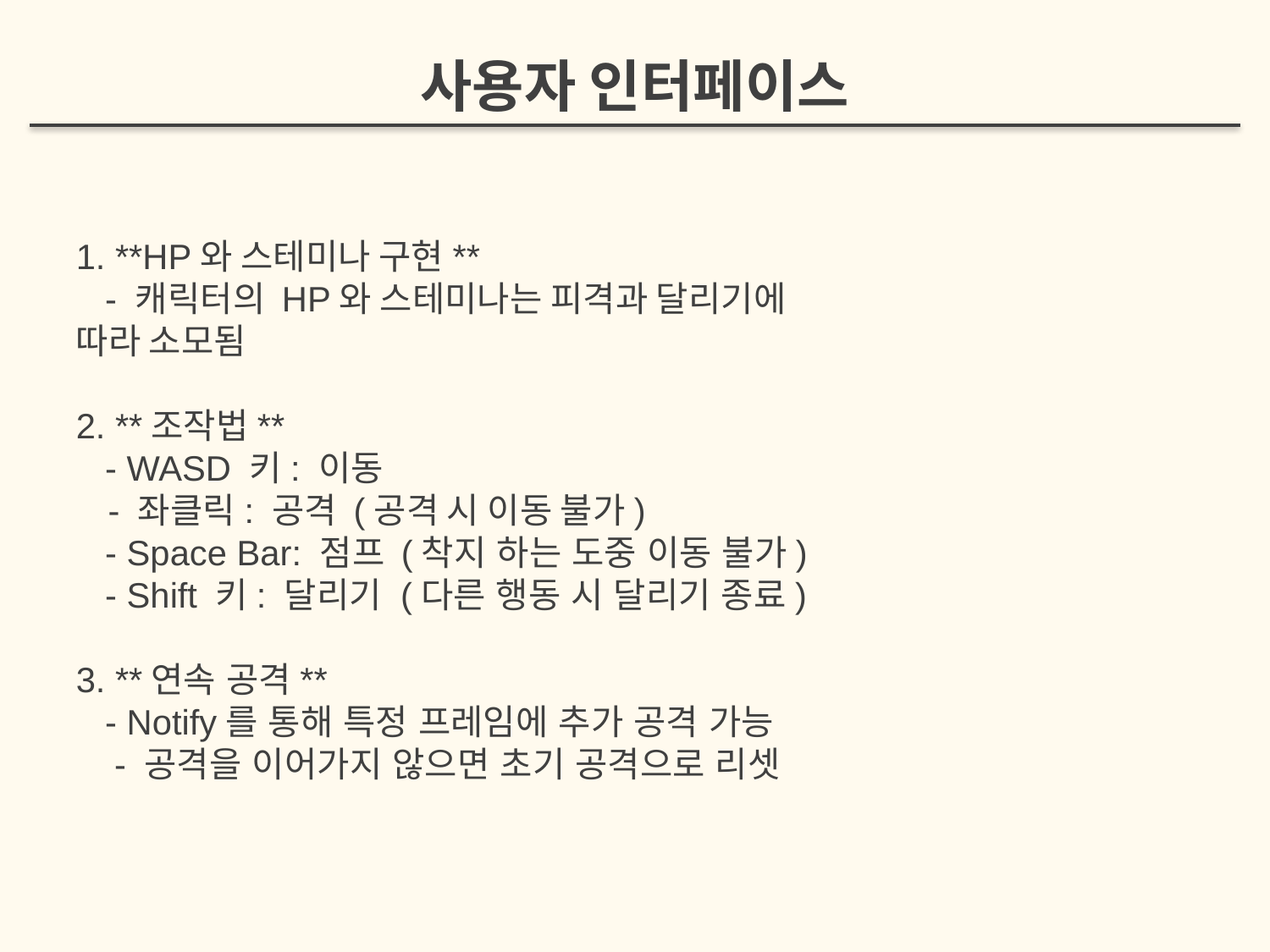

사용자 인터페이스

1. **HP와 스테미나 구현**
   - 캐릭터의 HP와 스테미나는 피격과 달리기에 따라 소모됨
2. **조작법**
   - WASD 키: 이동
   - 좌클릭: 공격 (공격 시 이동 불가)
   - Space Bar: 점프 (착지 하는 도중 이동 불가)
   - Shift 키: 달리기 (다른 행동 시 달리기 종료)
3. **연속 공격**
   - Notify를 통해 특정 프레임에 추가 공격 가능
   - 공격을 이어가지 않으면 초기 공격으로 리셋